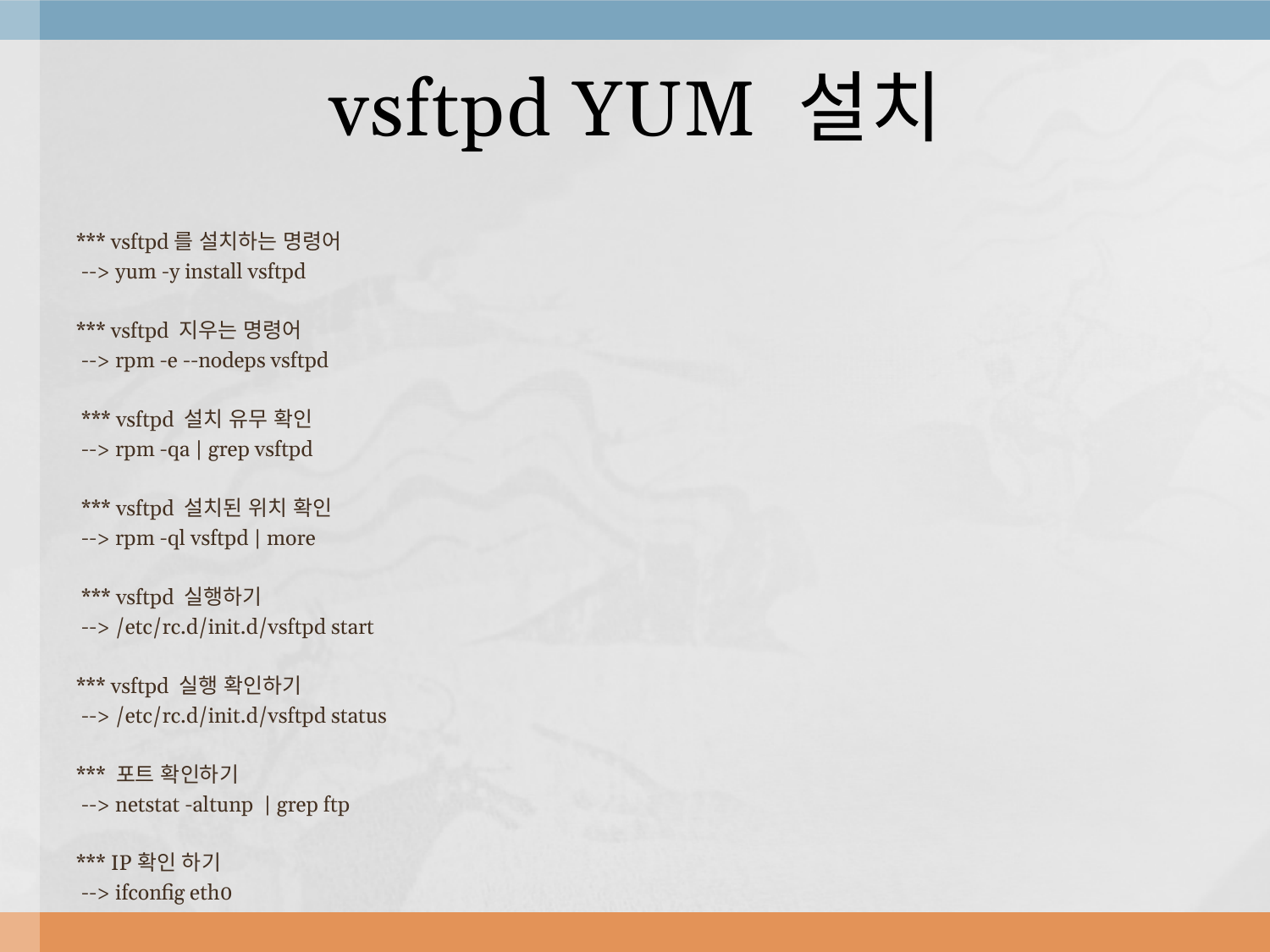

# vsftpd YUM 설치
*** vsftpd를 설치하는 명령어
 --> yum -y install vsftpd

*** vsftpd 지우는 명령어
 --> rpm -e --nodeps vsftpd

 *** vsftpd 설치 유무 확인
 --> rpm -qa | grep vsftpd

 *** vsftpd 설치된 위치 확인
 --> rpm -ql vsftpd | more

 *** vsftpd 실행하기
 --> /etc/rc.d/init.d/vsftpd start

*** vsftpd 실행 확인하기
 --> /etc/rc.d/init.d/vsftpd status

*** 포트 확인하기
 --> netstat -altunp  | grep ftp

*** IP확인 하기
 --> ifconfig eth0